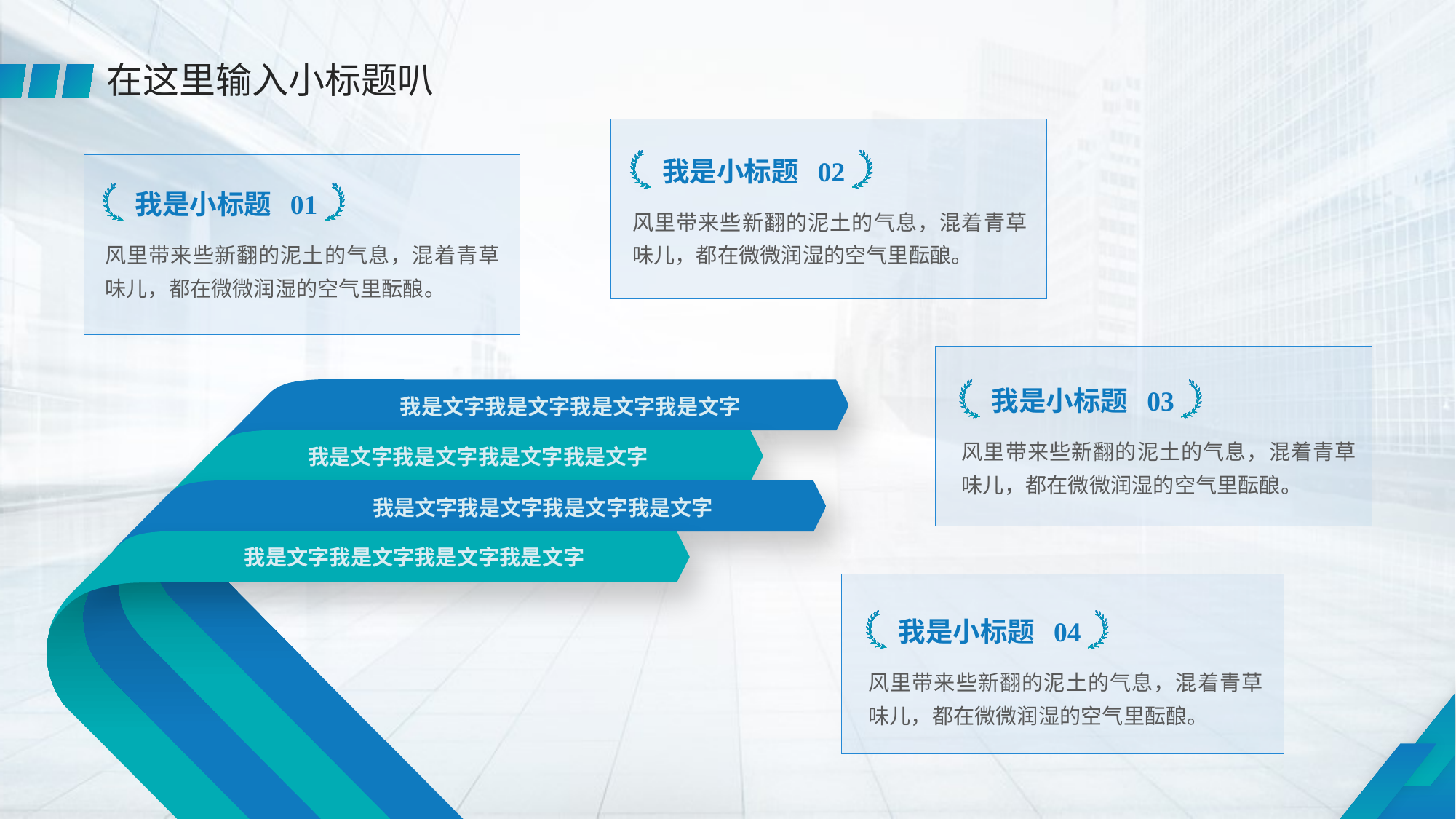

在这里输入小标题叭

我是小标题  02
风里带来些新翻的泥土的气息，混着青草味儿，都在微微润湿的空气里酝酿。

我是小标题  01
风里带来些新翻的泥土的气息，混着青草味儿，都在微微润湿的空气里酝酿。

我是小标题  03
风里带来些新翻的泥土的气息，混着青草味儿，都在微微润湿的空气里酝酿。
我是文字我是文字我是文字我是文字
我是文字我是文字我是文字我是文字
我是文字我是文字我是文字我是文字
我是文字我是文字我是文字我是文字

我是小标题  04
风里带来些新翻的泥土的气息，混着青草味儿，都在微微润湿的空气里酝酿。